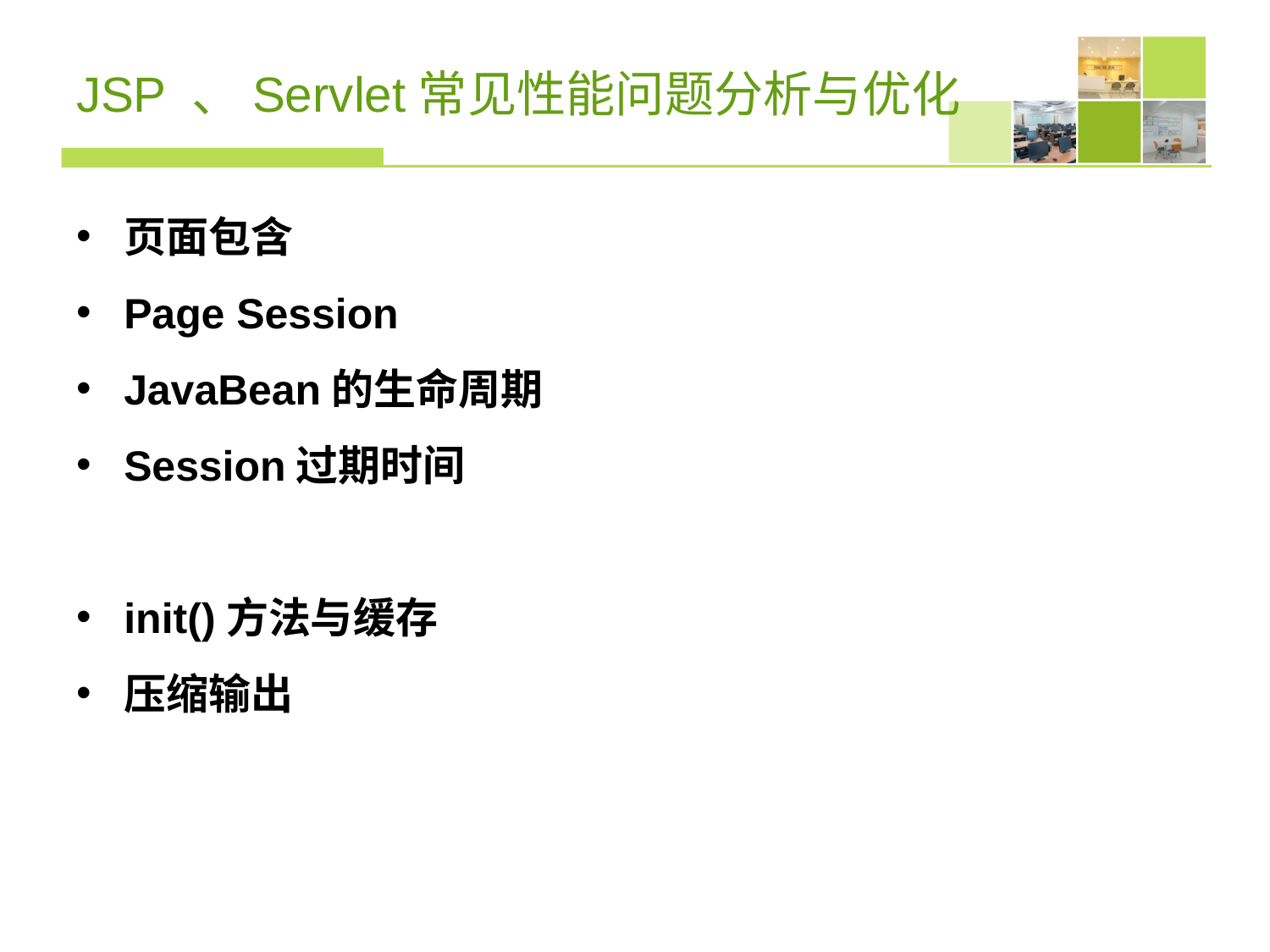

# JSP 、Servlet常见性能问题分析与优化
页面包含
Page Session
JavaBean的生命周期
Session过期时间

init()方法与缓存
压缩输出